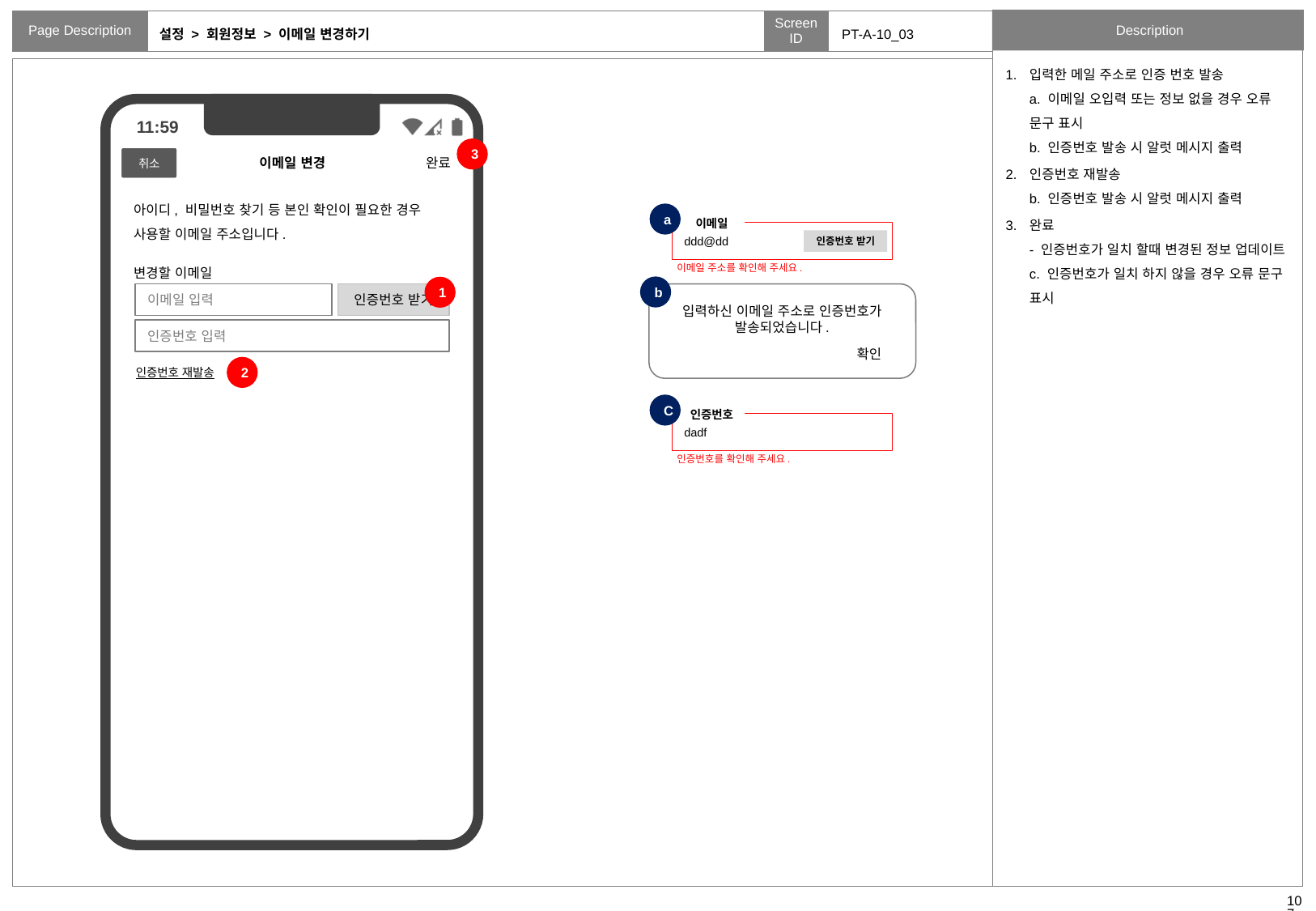

# 설정 > 회원정보 > 이메일 변경하기
PT-A-10_03
입력한 메일 주소로 인증 번호 발송
a. 이메일 오입력 또는 정보 없을 경우 오류 문구 표시
b. 인증번호 발송 시 알럿 메시지 출력
인증번호 재발송
b. 인증번호 발송 시 알럿 메시지 출력
완료
- 인증번호가 일치 할때 변경된 정보 업데이트
c. 인증번호가 일치 하지 않을 경우 오류 문구 표시
3
완료
취소
이메일 변경
<
아이디, 비밀번호 찾기 등 본인 확인이 필요한 경우 사용할 이메일 주소입니다.
a
이메일
ddd@dd
인증번호 받기
변경할 이메일
이메일 주소를 확인해 주세요.
b
1
이메일 입력
인증번호 받기

입력하신 이메일 주소로 인증번호가 발송되었습니다.
확인
인증번호 입력
2
인증번호 재발송
C
인증번호
dadf
인증번호를 확인해 주세요.